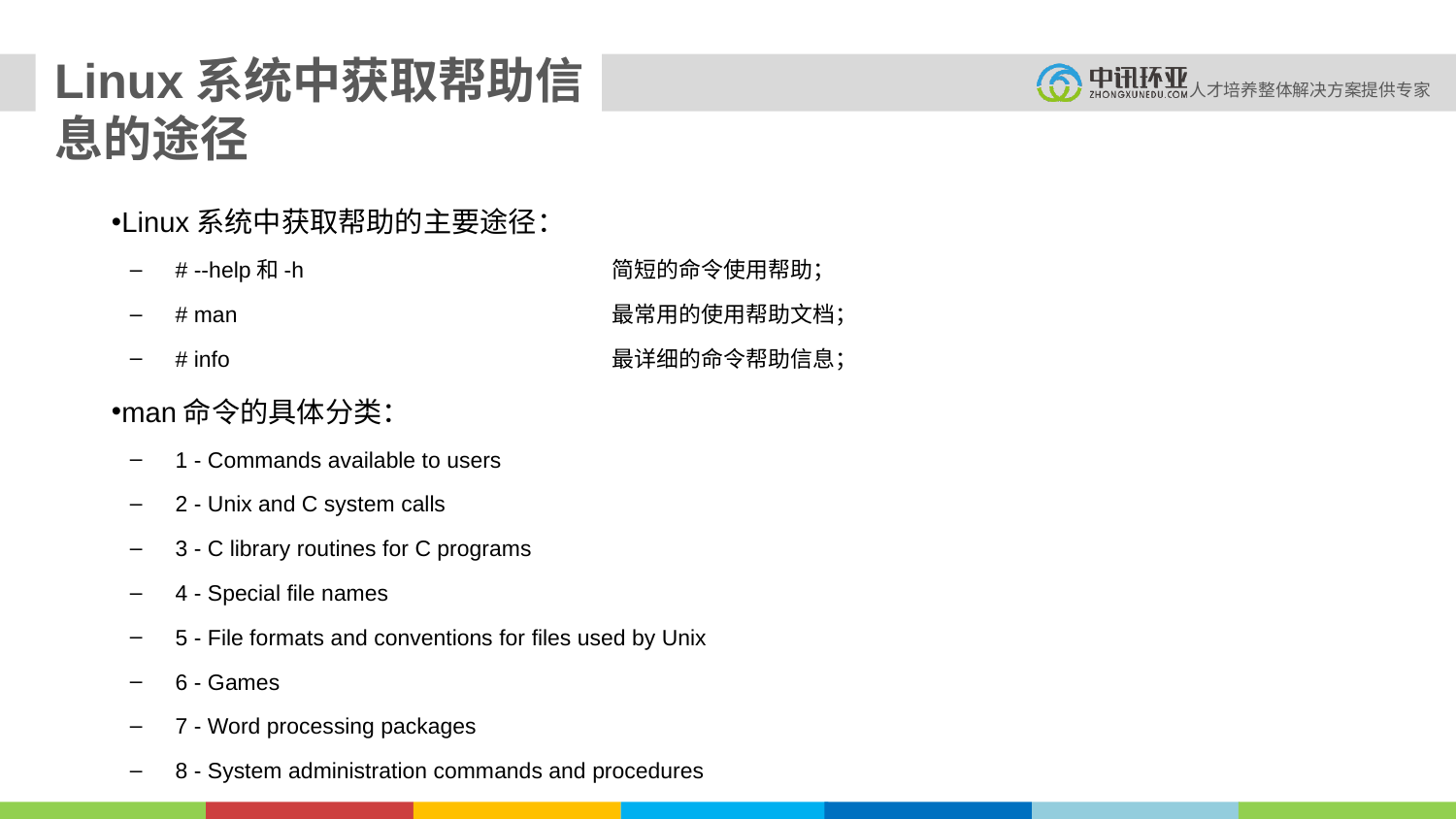

Linux系统中获取帮助信息的途径
Linux系统中获取帮助的主要途径：
# --help和-h			简短的命令使用帮助；
# man			最常用的使用帮助文档；
# info			最详细的命令帮助信息；
man命令的具体分类：
1 - Commands available to users
2 - Unix and C system calls
3 - C library routines for C programs
4 - Special file names
5 - File formats and conventions for files used by Unix
6 - Games
7 - Word processing packages
8 - System administration commands and procedures